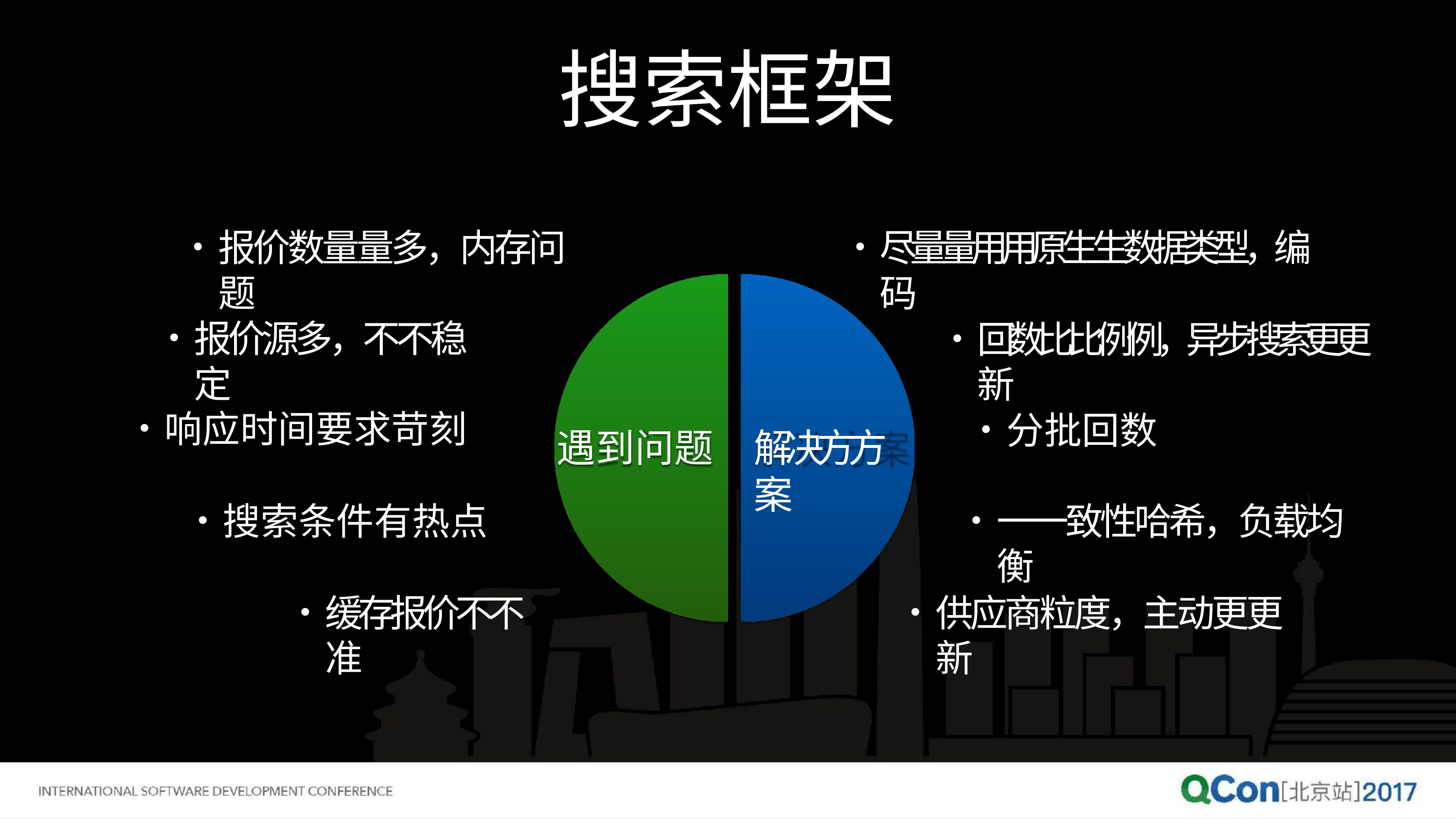

# 搜索框架
报价数量量多，内存问题
尽量量⽤用原⽣生数据类型，编码

报价源多，不不稳定
回数⽐比例例，异步搜索更更新
响应时间要求苛刻
分批回数
遇到问题
解决⽅方案

搜索条件有热点
⼀一致性哈希，负载均衡
缓存报价不不准
供应商粒度，主动更更新